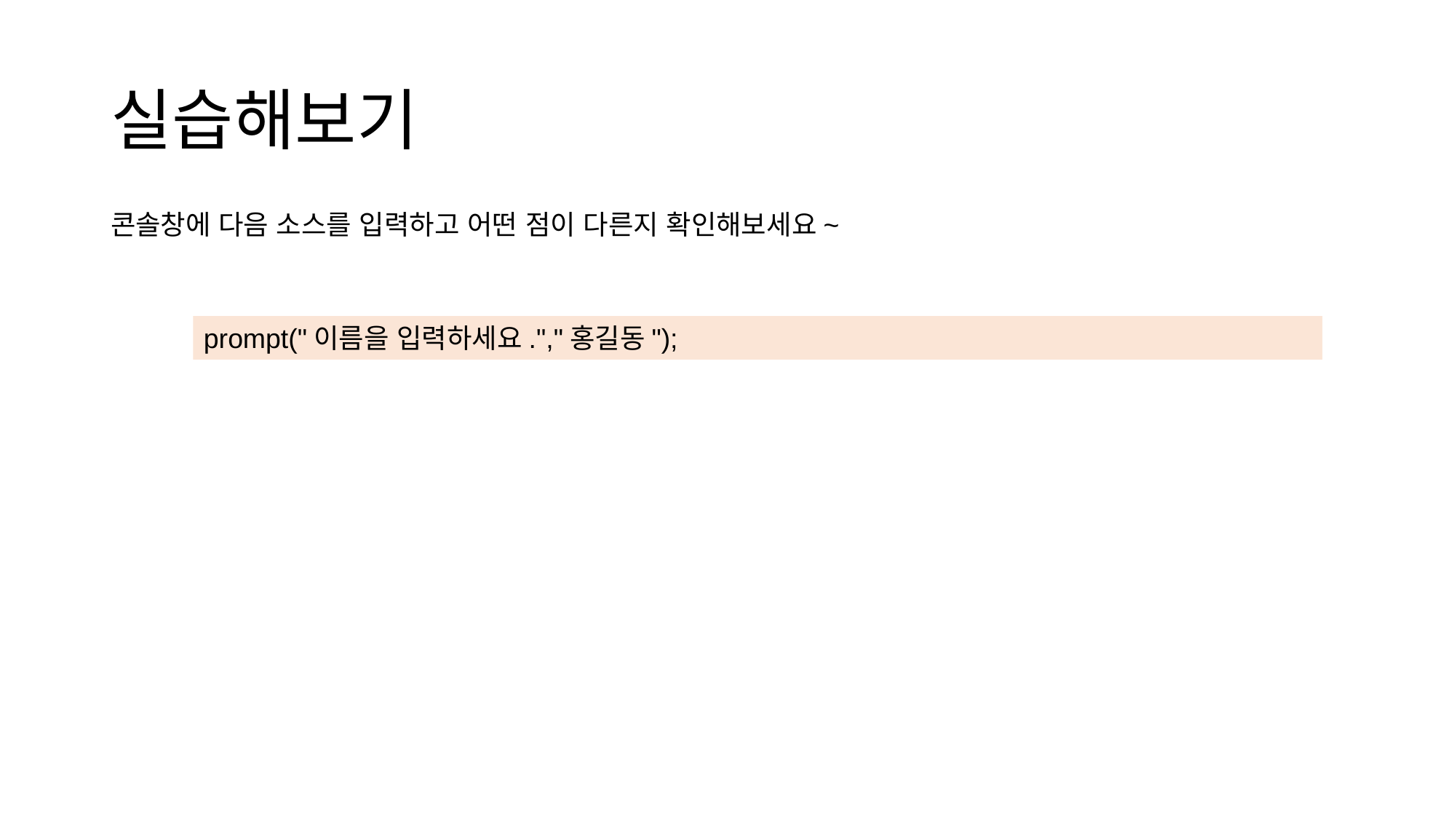

# 실습해보기
콘솔창에 다음 소스를 입력하고 어떤 점이 다른지 확인해보세요~
prompt("이름을 입력하세요.","홍길동");